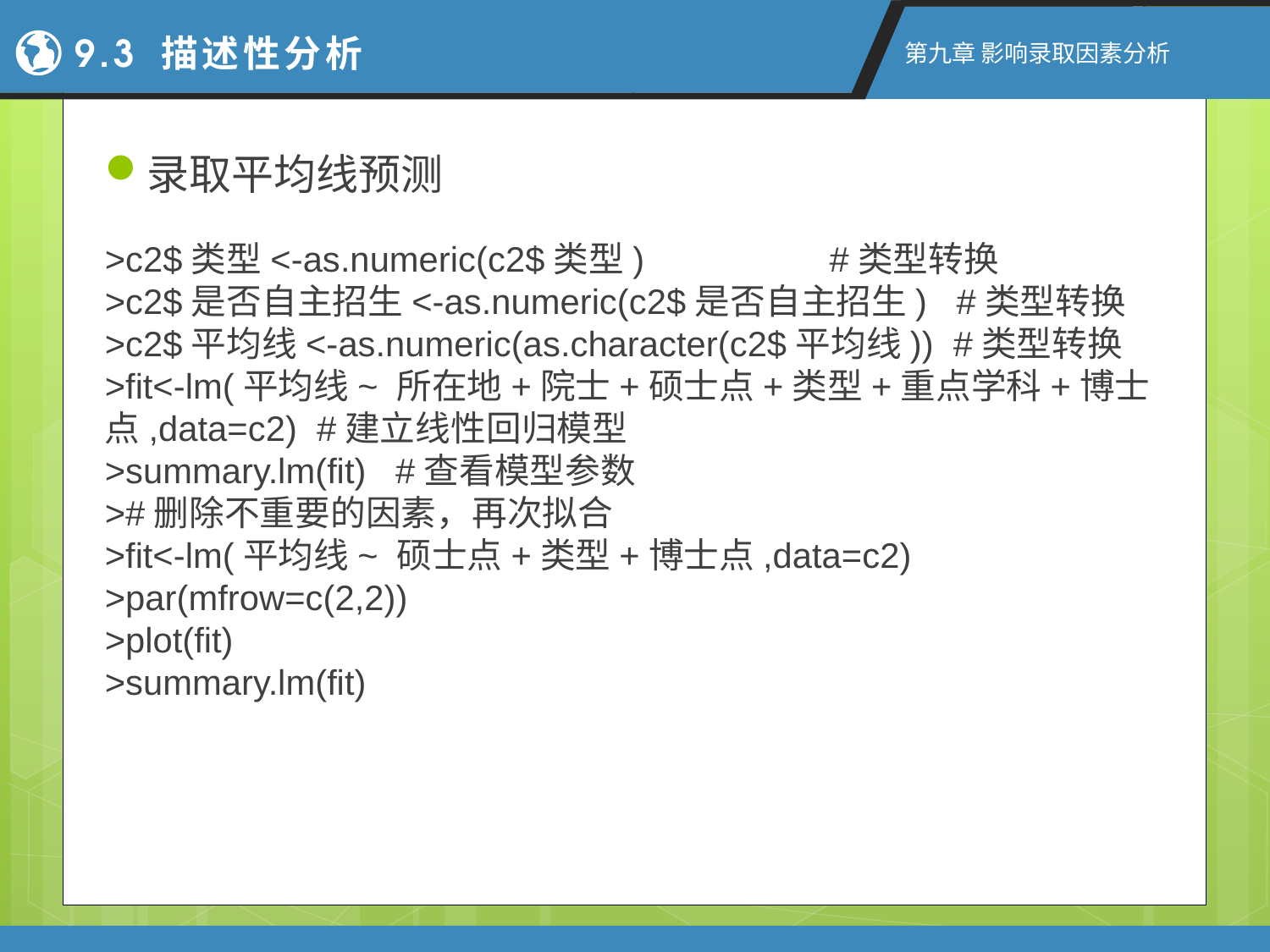

9.3 描述性分析

第九章 影响录取因素分析
录取平均线预测
>c2$类型<-as.numeric(c2$类型)                   #类型转换
>c2$是否自主招生<-as.numeric(c2$是否自主招生)   #类型转换
>c2$平均线<-as.numeric(as.character(c2$平均线))  #类型转换
>fit<-lm(平均线~ 所在地+院士+硕士点+类型+重点学科+博士点,data=c2)  #建立线性回归模型
>summary.lm(fit)   #查看模型参数
>#删除不重要的因素，再次拟合
>fit<-lm(平均线~ 硕士点+类型+博士点,data=c2)
>par(mfrow=c(2,2))
>plot(fit)
>summary.lm(fit)